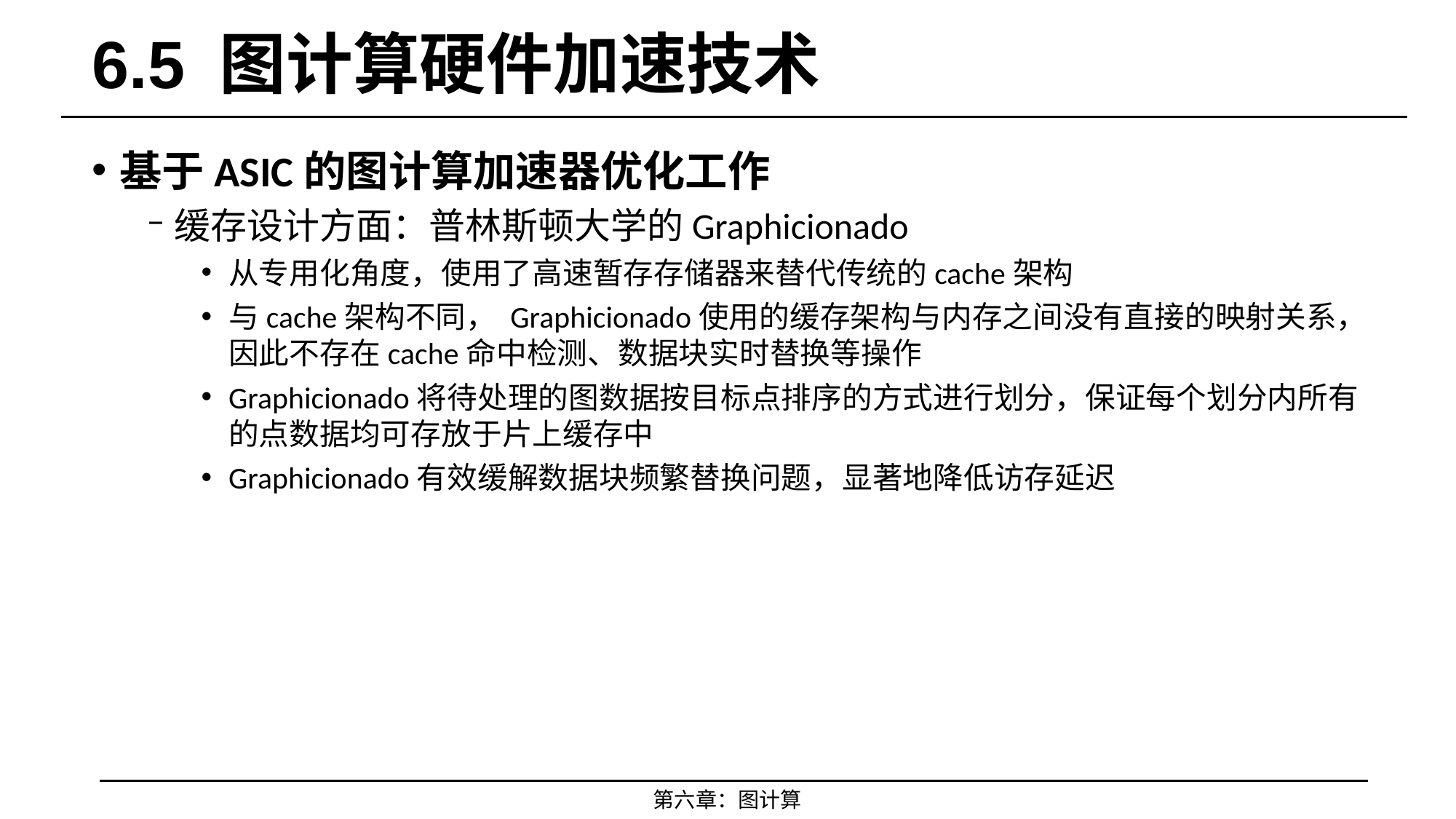

# 6.5 图计算硬件加速技术
基于ASIC的图计算加速器优化工作
缓存设计方面：普林斯顿大学的Graphicionado
从专用化角度，使用了高速暂存存储器来替代传统的cache架构
与cache架构不同， Graphicionado使用的缓存架构与内存之间没有直接的映射关系，因此不存在cache命中检测、数据块实时替换等操作
Graphicionado将待处理的图数据按目标点排序的方式进行划分，保证每个划分内所有的点数据均可存放于片上缓存中
Graphicionado有效缓解数据块频繁替换问题，显著地降低访存延迟